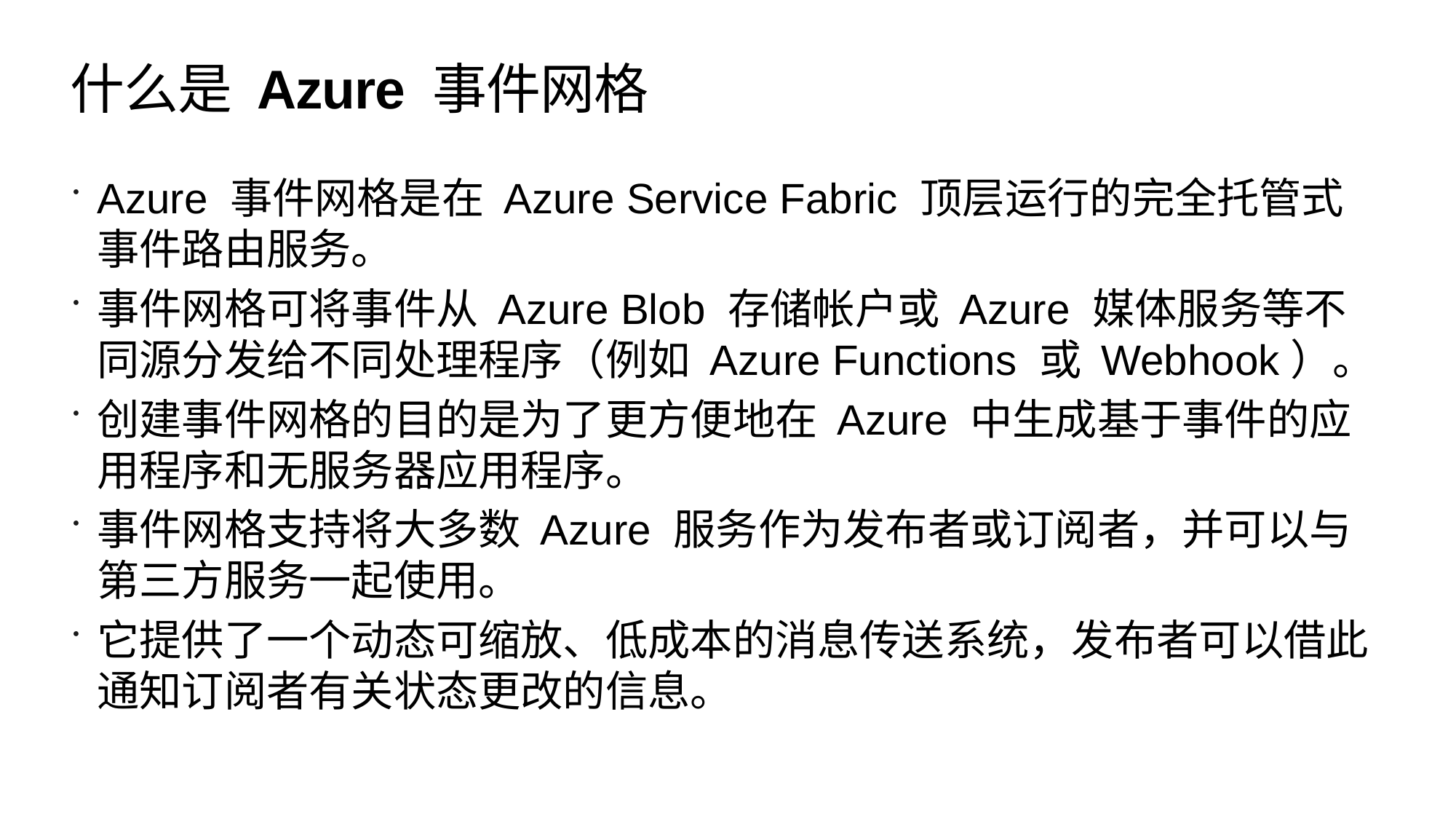

# 什么是 Azure 事件网格
Azure 事件网格是在 Azure Service Fabric 顶层运行的完全托管式事件路由服务。
事件网格可将事件从 Azure Blob 存储帐户或 Azure 媒体服务等不同源分发给不同处理程序（例如 Azure Functions 或 Webhook）。
创建事件网格的目的是为了更方便地在 Azure 中生成基于事件的应用程序和无服务器应用程序。
事件网格支持将大多数 Azure 服务作为发布者或订阅者，并可以与第三方服务一起使用。
它提供了一个动态可缩放、低成本的消息传送系统，发布者可以借此通知订阅者有关状态更改的信息。